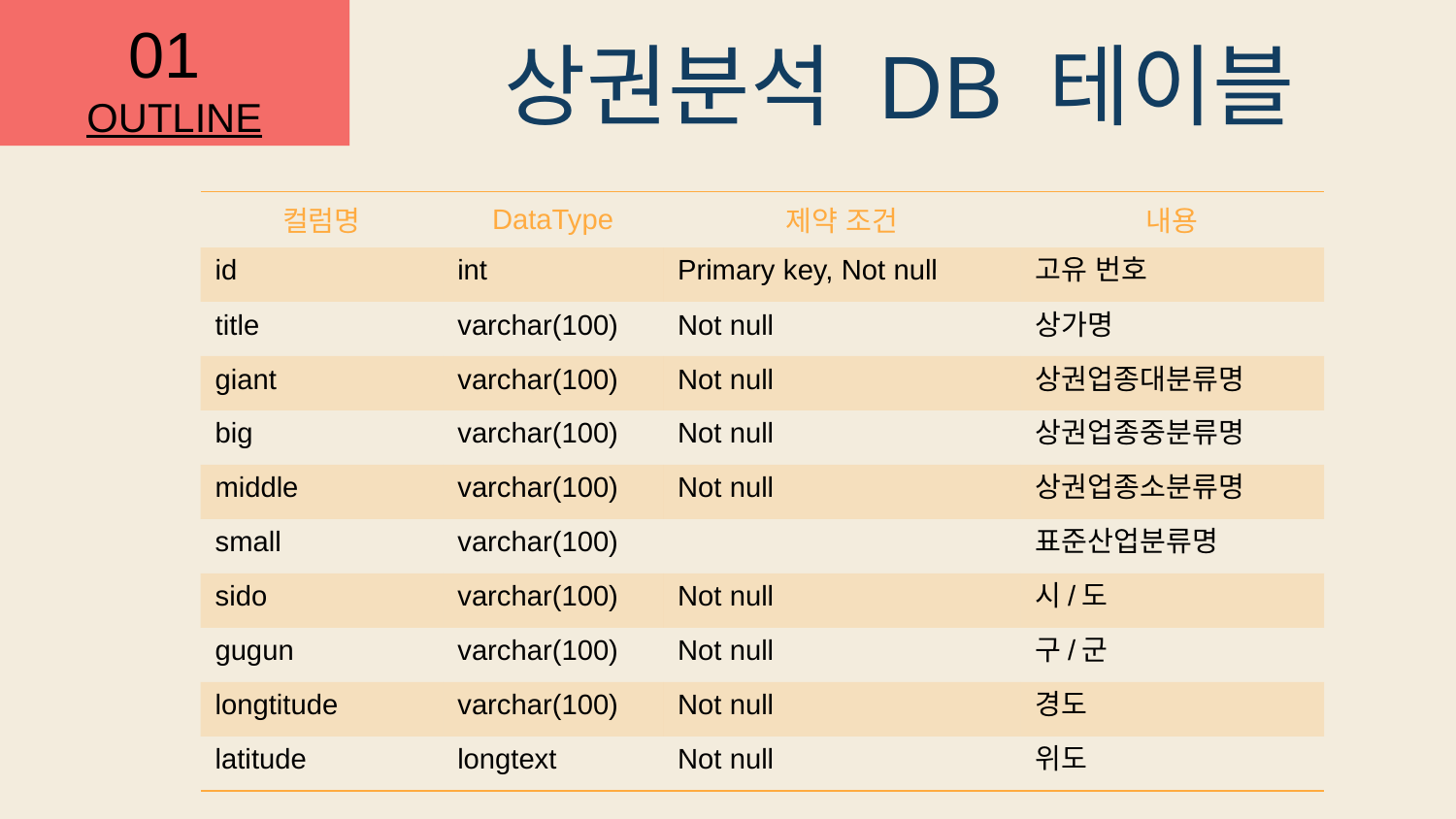

상권분석 DB 테이블
| 컬럼명 | DataType | 제약 조건 | 내용 |
| --- | --- | --- | --- |
| id | int | Primary key, Not null | 고유 번호 |
| title | varchar(100) | Not null | 상가명 |
| giant | varchar(100) | Not null | 상권업종대분류명 |
| big | varchar(100) | Not null | 상권업종중분류명 |
| middle | varchar(100) | Not null | 상권업종소분류명 |
| small | varchar(100) |  | 표준산업분류명 |
| sido | varchar(100) | Not null | 시/도 |
| gugun | varchar(100) | Not null | 구/군 |
| longtitude | varchar(100) | Not null | 경도 |
| latitude | longtext | Not null | 위도 |